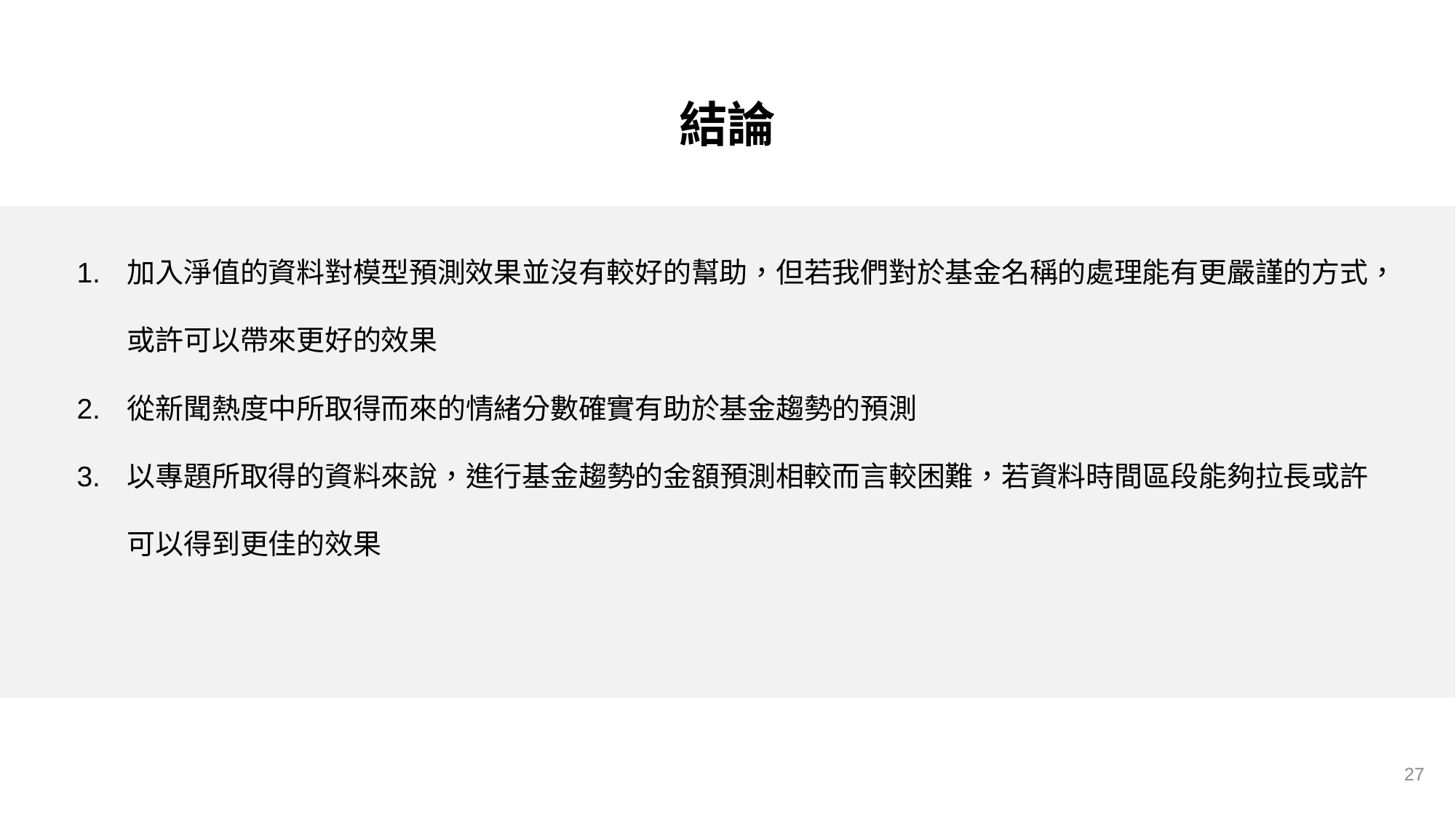

結論

加入淨值的資料對模型預測效果並沒有較好的幫助，但若我們對於基金名稱的處理能有更嚴謹的方式，或許可以帶來更好的效果
從新聞熱度中所取得而來的情緒分數確實有助於基金趨勢的預測
以專題所取得的資料來說，進行基金趨勢的金額預測相較而言較困難，若資料時間區段能夠拉長或許可以得到更佳的效果
27